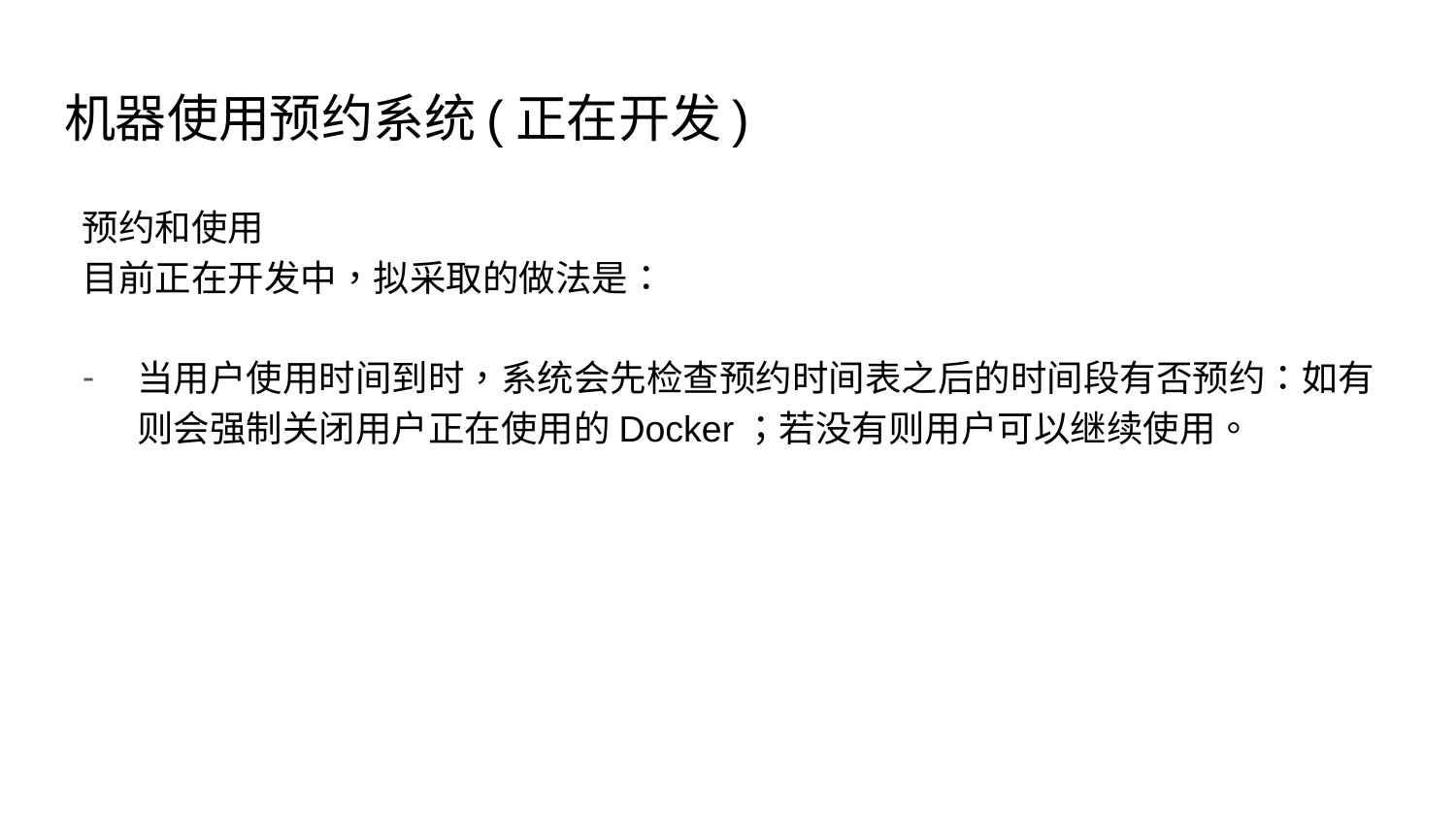

# 机器使用预约系统(正在开发)
预约和使用
目前正在开发中，拟采取的做法是：

当用户使用时间到时，系统会先检查预约时间表之后的时间段有否预约：如有则会强制关闭用户正在使用的Docker；若没有则用户可以继续使用。